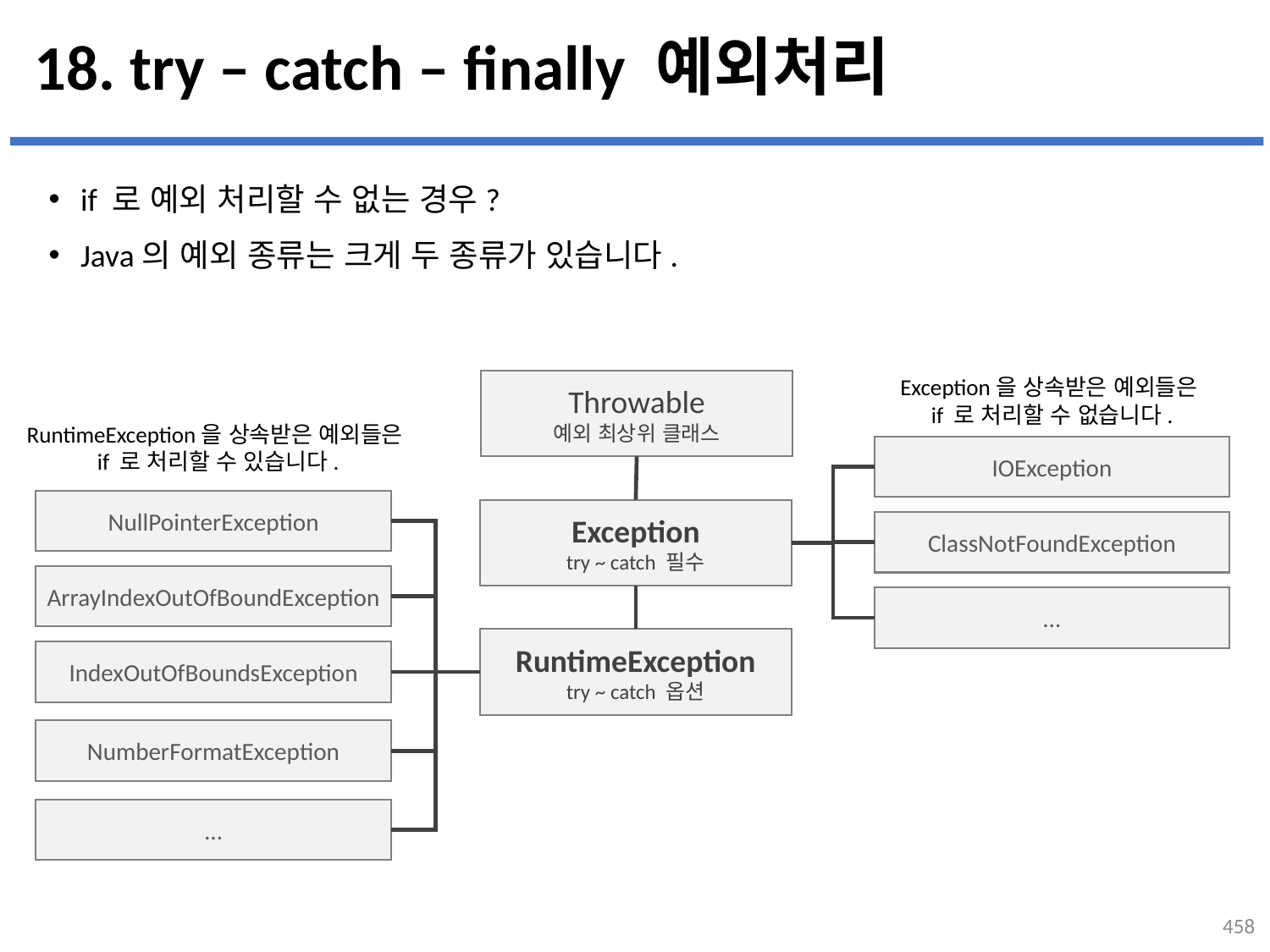

# 18. try – catch – finally 예외처리
if 로 예외 처리할 수 없는 경우?
Java의 예외 종류는 크게 두 종류가 있습니다.

Exception을 상속받은 예외들은
if 로 처리할 수 없습니다.
Throwable
예외 최상위 클래스
RuntimeException을 상속받은 예외들은
if 로 처리할 수 있습니다.
IOException
NullPointerException
Exception
try ~ catch 필수
ClassNotFoundException
ArrayIndexOutOfBoundException
…
RuntimeException
try ~ catch 옵션
IndexOutOfBoundsException
NumberFormatException
…
458